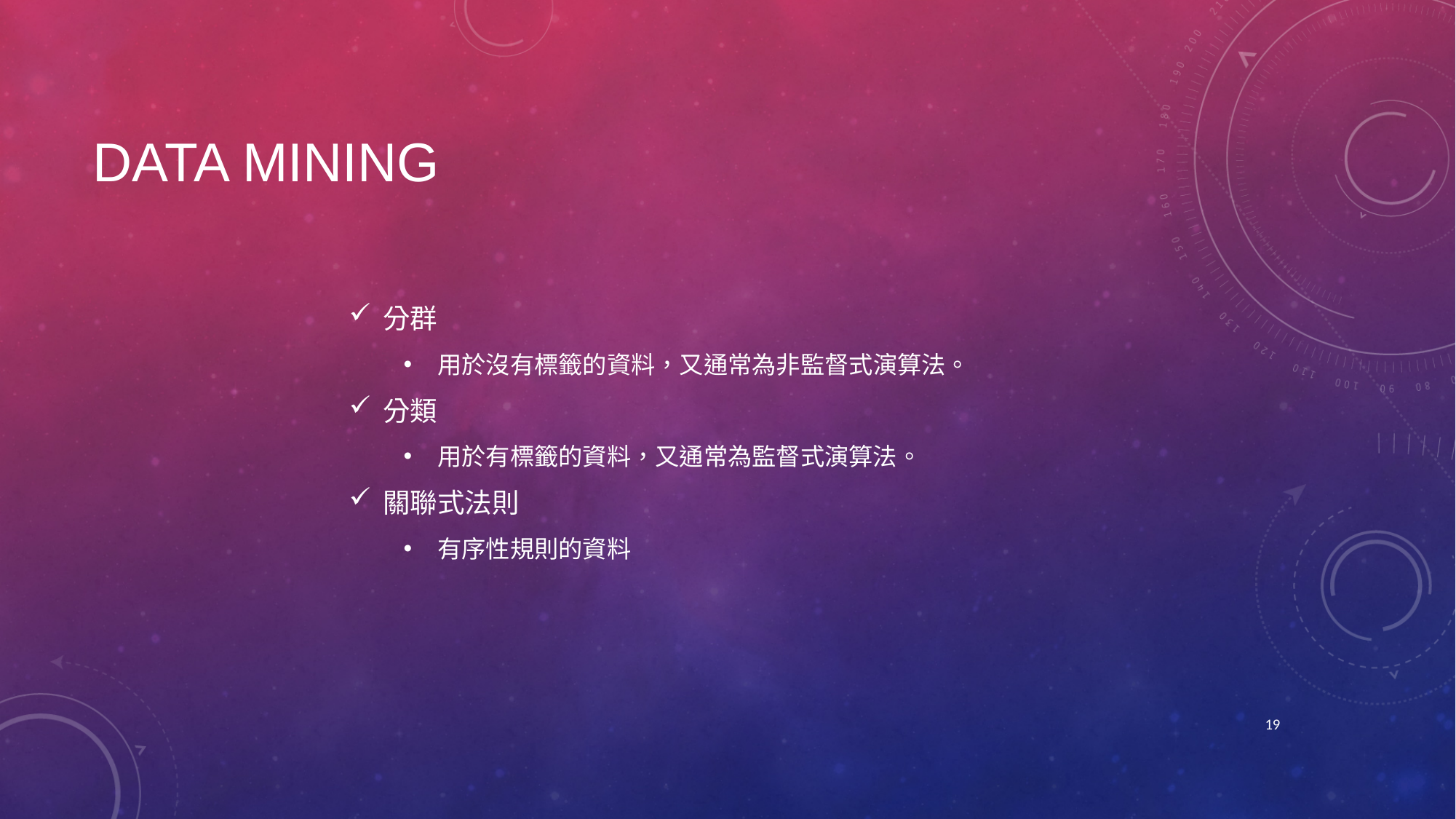

# Data Mining
分群
用於沒有標籤的資料，又通常為非監督式演算法。
分類
用於有標籤的資料，又通常為監督式演算法。
關聯式法則
有序性規則的資料
19